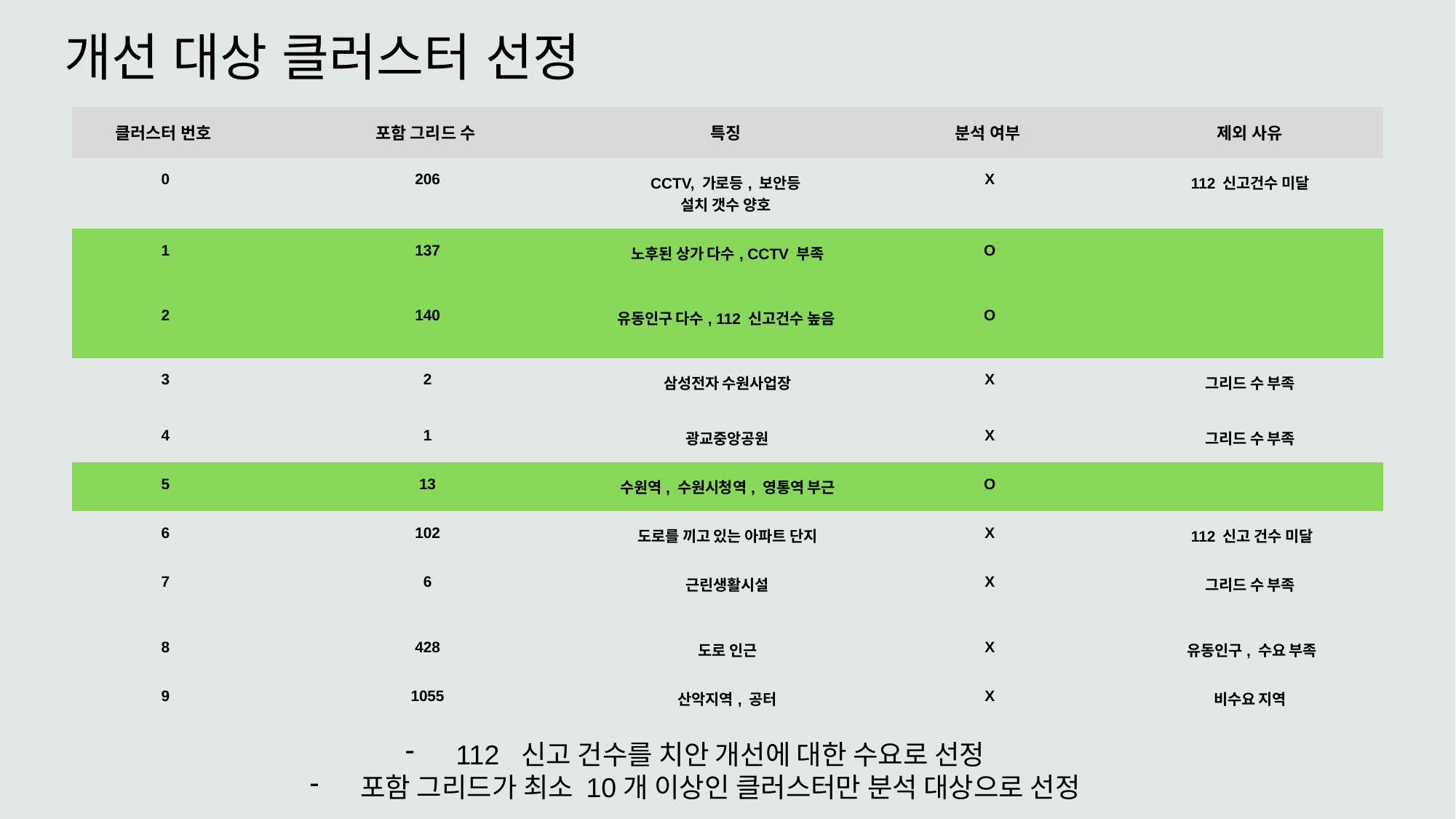

개선 대상 클러스터 선정
| 클러스터 번호 | 포함 그리드 수 | 특징 | 분석 여부 | 제외 사유 |
| --- | --- | --- | --- | --- |
| 0 | 206 | CCTV, 가로등, 보안등 설치 갯수 양호 | X | 112 신고건수 미달 |
| 1 | 137 | 노후된 상가 다수, CCTV 부족 | O |  |
| 2 | 140 | 유동인구 다수, 112 신고건수 높음 | O |  |
| 3 | 2 | 삼성전자 수원사업장 | X | 그리드 수 부족 |
| 4 | 1 | 광교중앙공원 | X | 그리드 수 부족 |
| 5 | 13 | 수원역, 수원시청역, 영통역 부근 | O |  |
| 6 | 102 | 도로를 끼고 있는 아파트 단지 | X | 112 신고 건수 미달 |
| 7 | 6 | 근린생활시설 | X | 그리드 수 부족 |
| 8 | 428 | 도로 인근 | X | 유동인구, 수요 부족 |
| 9 | 1055 | 산악지역, 공터 | X | 비수요 지역 |
112  신고 건수를 치안 개선에 대한 수요로 선정
포함 그리드가 최소 10개 이상인 클러스터만 분석 대상으로 선정